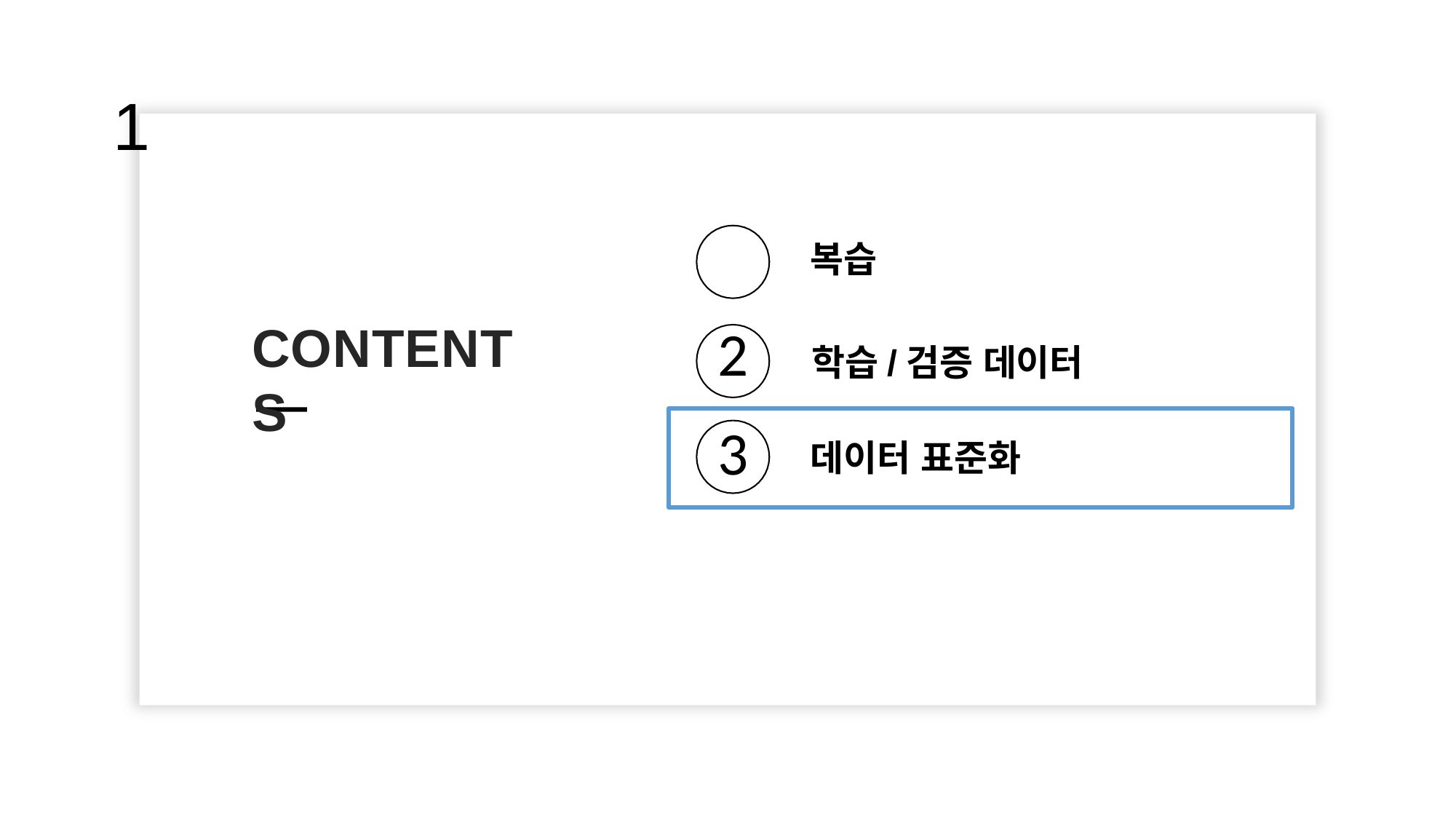

# 1

복습
CONTENTS

2	학습/검증 데이터

3

데이터 표준화